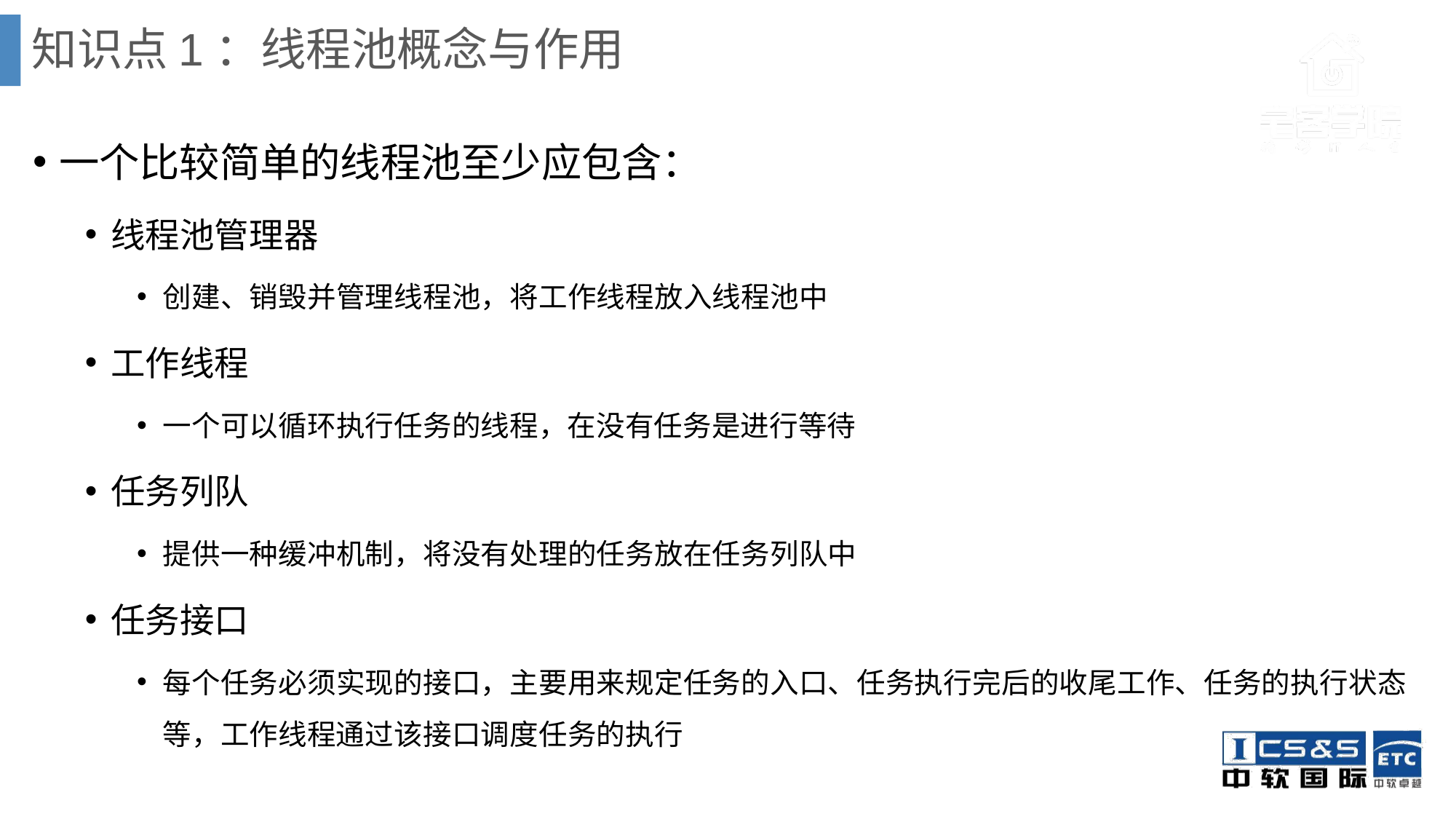

# 知识点1：线程池概念与作用
一个比较简单的线程池至少应包含：
线程池管理器
创建、销毁并管理线程池，将工作线程放入线程池中
工作线程
一个可以循环执行任务的线程，在没有任务是进行等待
任务列队
提供一种缓冲机制，将没有处理的任务放在任务列队中
任务接口
每个任务必须实现的接口，主要用来规定任务的入口、任务执行完后的收尾工作、任务的执行状态等，工作线程通过该接口调度任务的执行